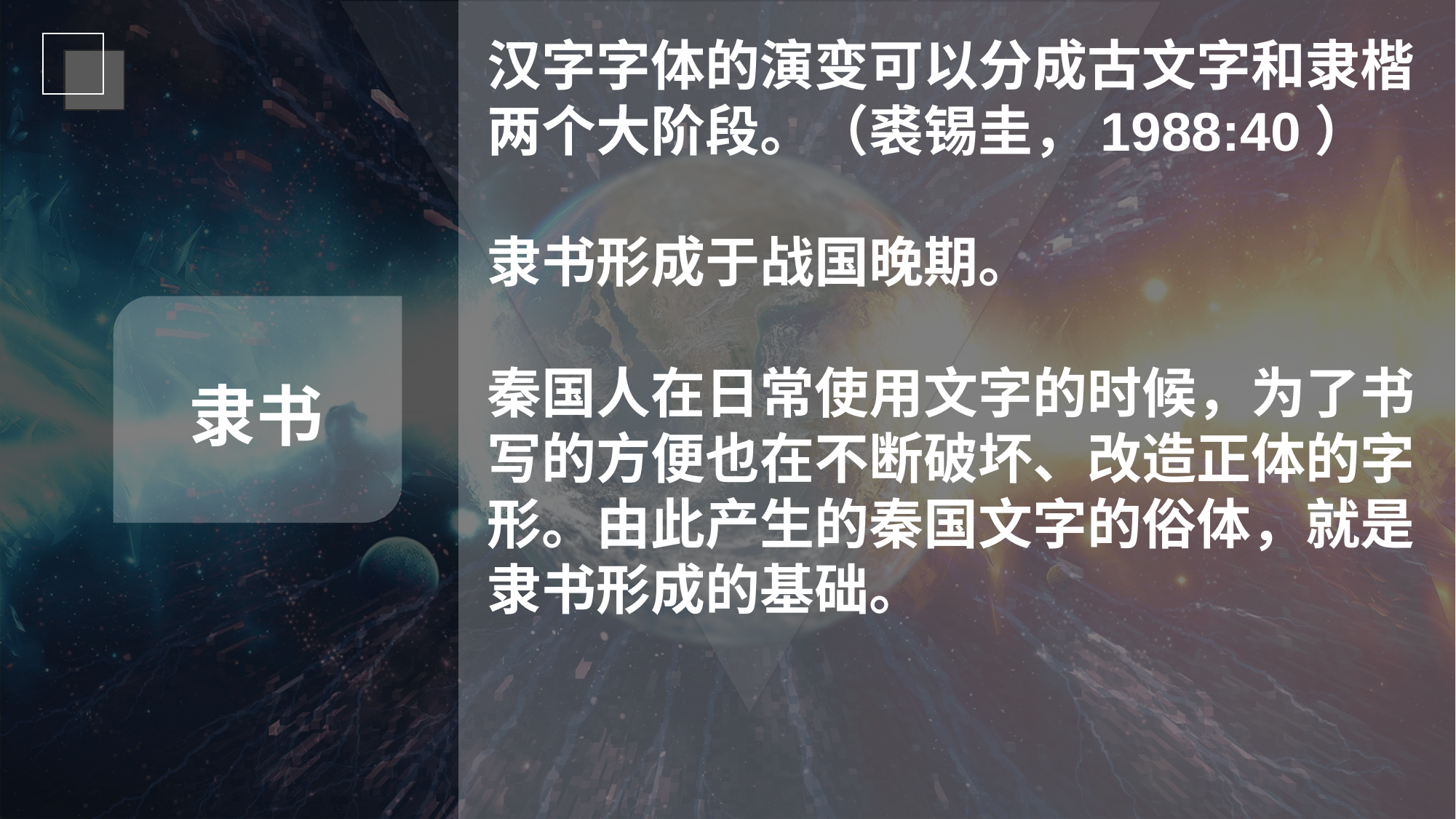

汉字字体的演变可以分成古文字和隶楷两个大阶段。（裘锡圭，1988:40）

隶书形成于战国晚期。

秦国人在日常使用文字的时候，为了书写的方便也在不断破坏、改造正体的字形。由此产生的秦国文字的俗体，就是隶书形成的基础。

隶书